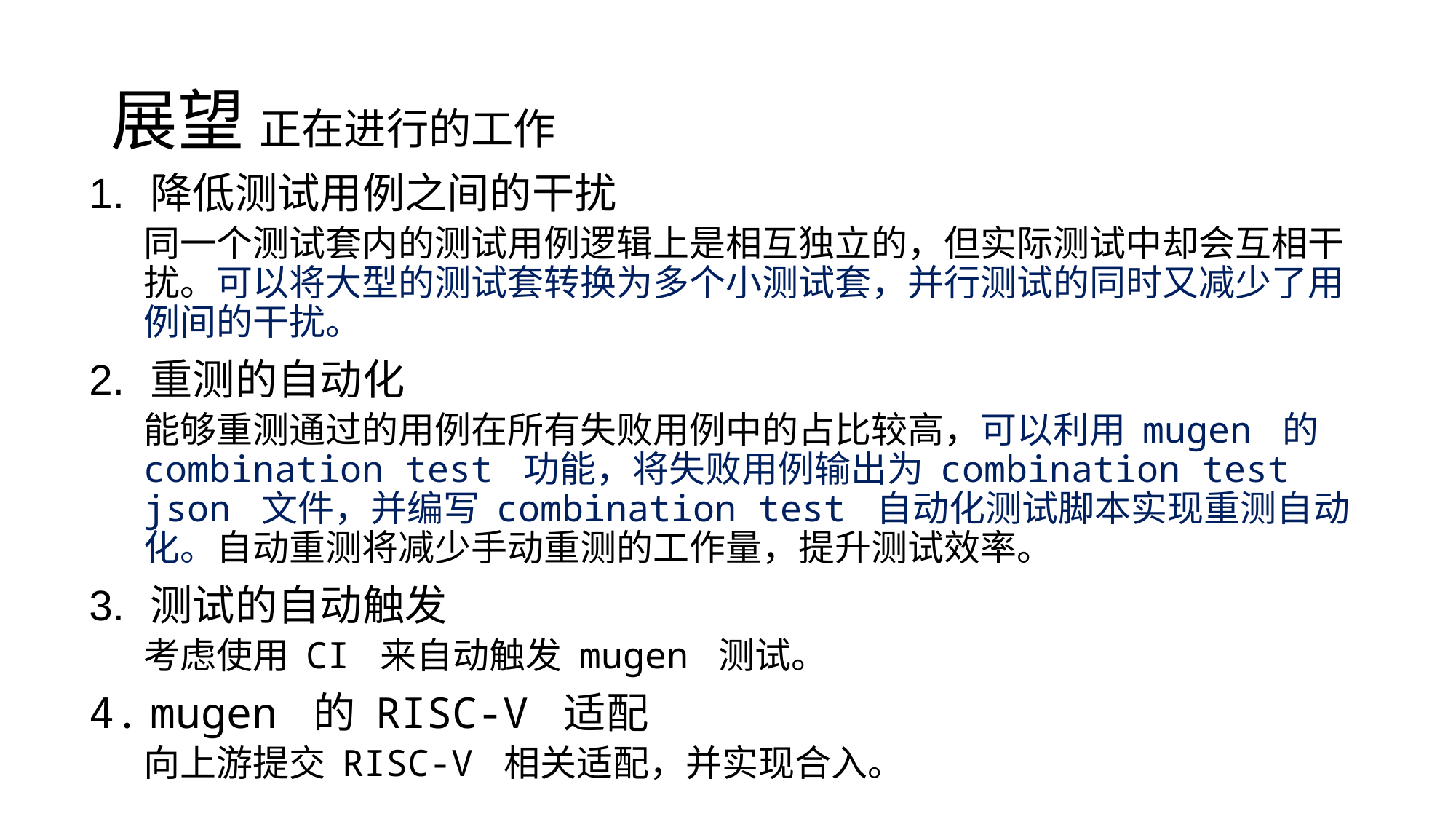

# 展望 正在进行的工作
降低测试用例之间的干扰
同一个测试套内的测试用例逻辑上是相互独立的，但实际测试中却会互相干扰。可以将大型的测试套转换为多个小测试套，并行测试的同时又减少了用例间的干扰。
重测的自动化
能够重测通过的用例在所有失败用例中的占比较高，可以利用 mugen 的 combination test 功能，将失败用例输出为 combination test json 文件，并编写 combination test 自动化测试脚本实现重测自动化。自动重测将减少手动重测的工作量，提升测试效率。
测试的自动触发
考虑使用 CI 来自动触发 mugen 测试。
mugen 的 RISC-V 适配
向上游提交 RISC-V 相关适配，并实现合入。